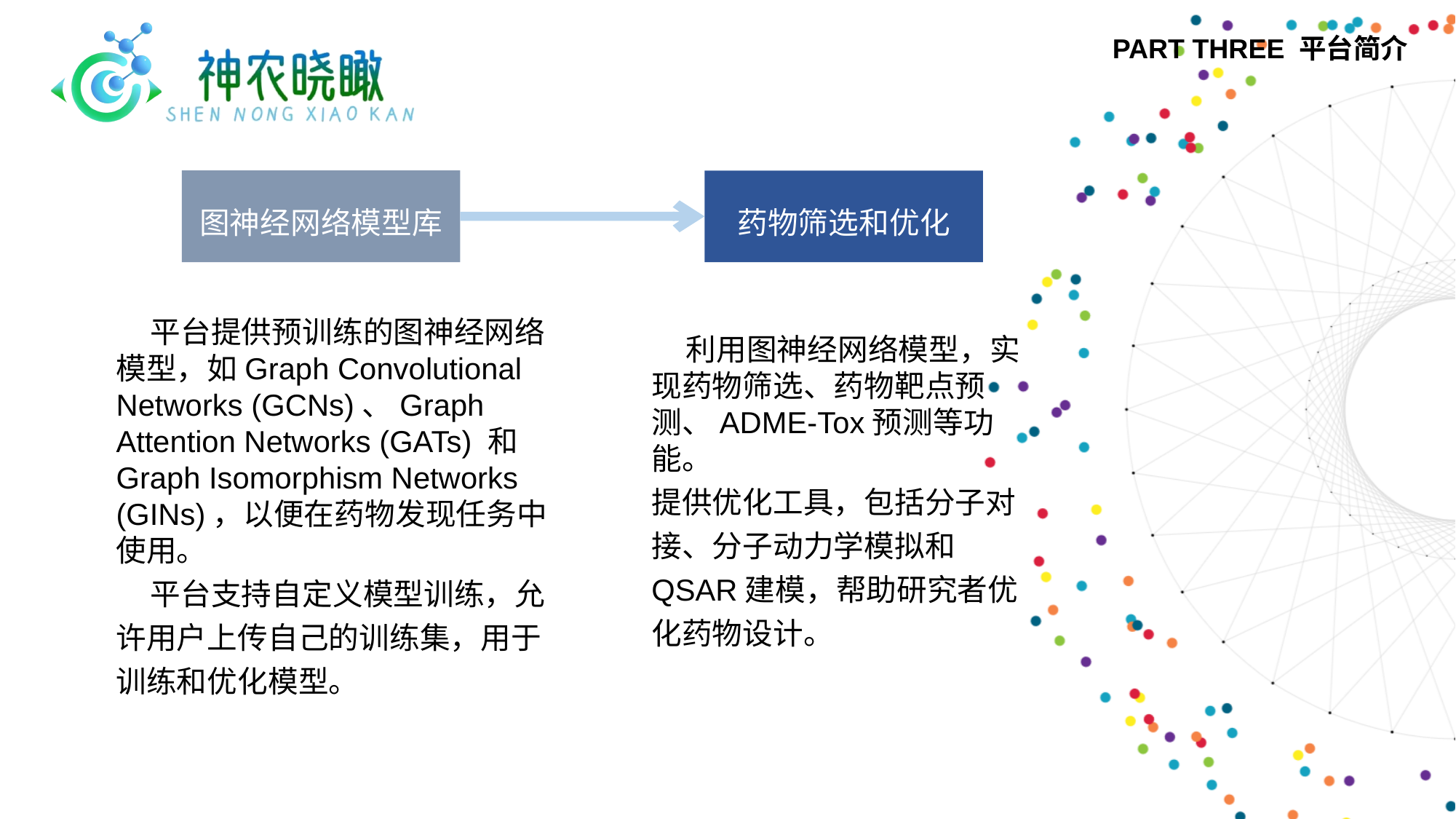

PART THREE 平台简介
图神经网络模型库
药物筛选和优化
    平台提供预训练的图神经网络模型，如Graph Convolutional Networks (GCNs)、Graph Attention Networks (GATs) 和 Graph Isomorphism Networks (GINs)，以便在药物发现任务中使用。    平台支持自定义模型训练，允许用户上传自己的训练集，用于训练和优化模型。
    利用图神经网络模型，实现药物筛选、药物靶点预测、ADME-Tox预测等功能。提供优化工具，包括分子对接、分子动力学模拟和QSAR建模，帮助研究者优化药物设计。